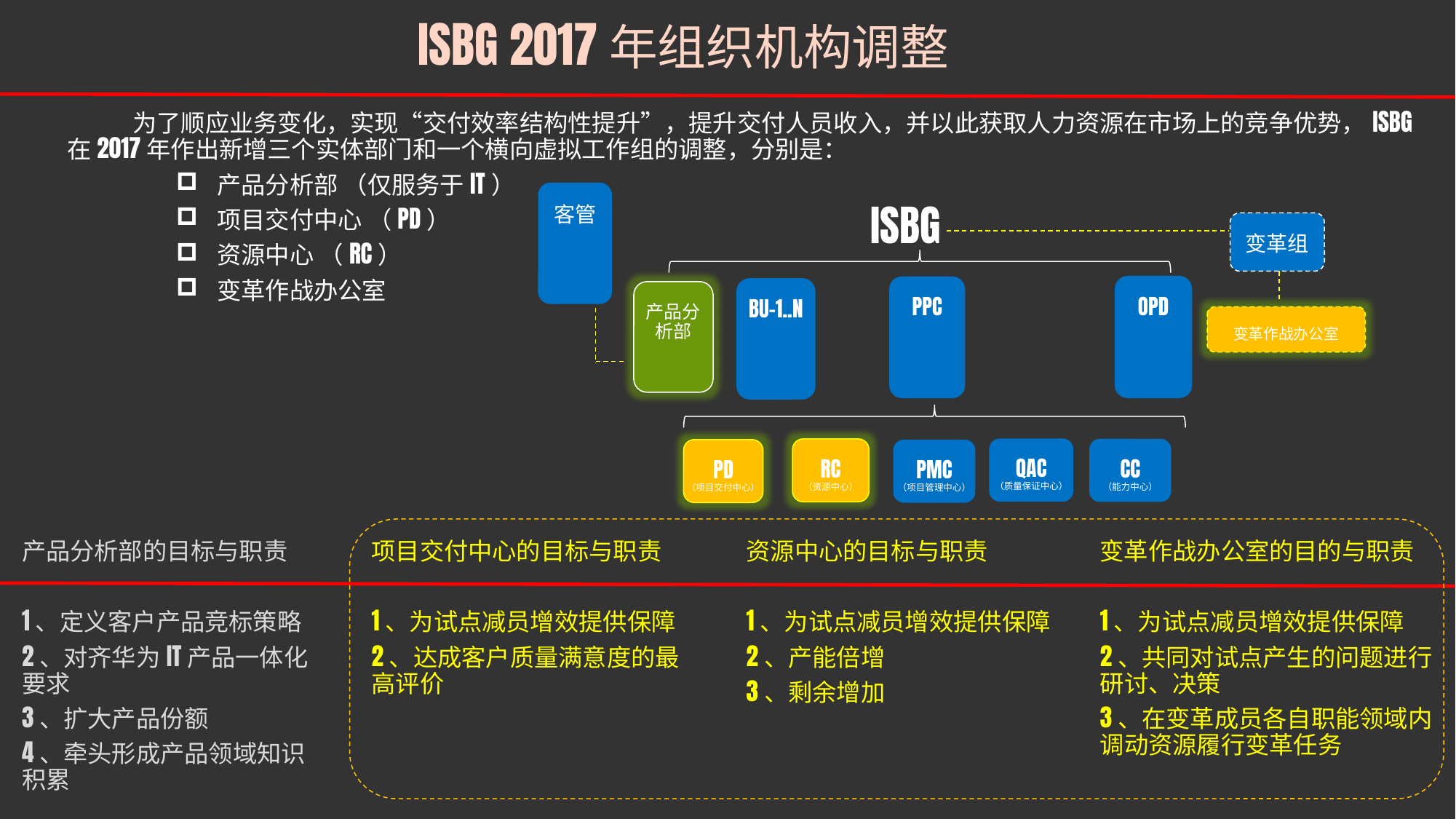

ISBG 2017年组织机构调整

           为了顺应业务变化，实现“交付效率结构性提升”，提升交付人员收入，并以此获取人力资源在市场上的竞争优势，ISBG在2017年作出新增三个实体部门和一个横向虚拟工作组的调整，分别是：
产品分析部 （仅服务于IT）
项目交付中心 （PD）
资源中心 （RC）
变革作战办公室

客管

ISBG
变革组

OPD

PPC

BU-1..N

产品分析部

变革作战办公室
QAC
（质量保证中心）

CC
（能力中心）

RC
（资源中心）
PD
（项目交付中心）

PMC
（项目管理中心）

产品分析部的目标与职责

1、定义客户产品竞标策略
2、对齐华为IT产品一体化要求
3、扩大产品份额
4、牵头形成产品领域知识积累
项目交付中心的目标与职责

1、为试点减员增效提供保障
2、达成客户质量满意度的最高评价
资源中心的目标与职责

1、为试点减员增效提供保障
2、产能倍增
3、剩余增加
变革作战办公室的目的与职责

1、为试点减员增效提供保障
2、共同对试点产生的问题进行研讨、决策
3、在变革成员各自职能领域内调动资源履行变革任务